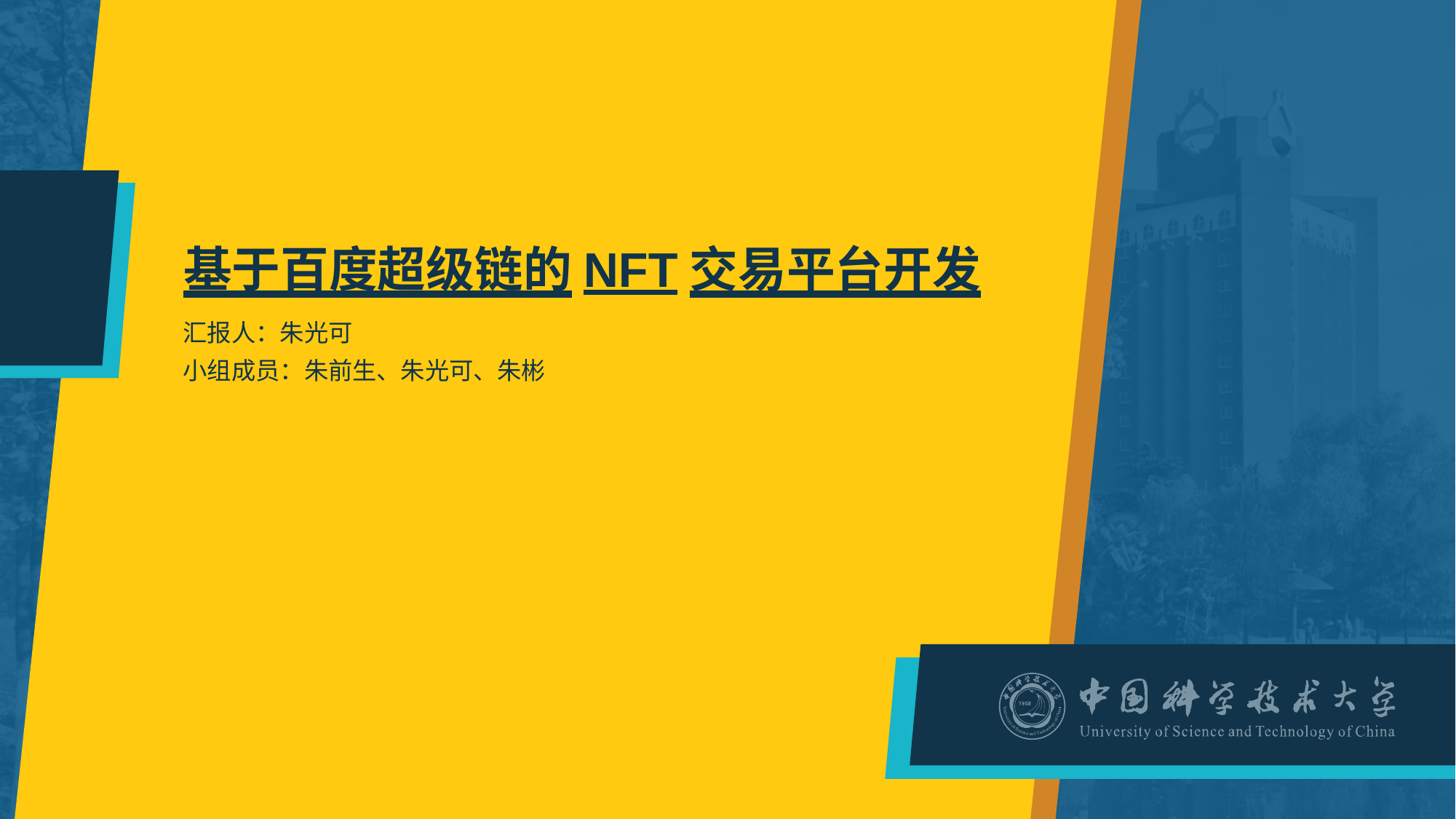

# 基于百度超级链的NFT交易平台开发
汇报人：朱光可
小组成员：朱前生、朱光可、朱彬